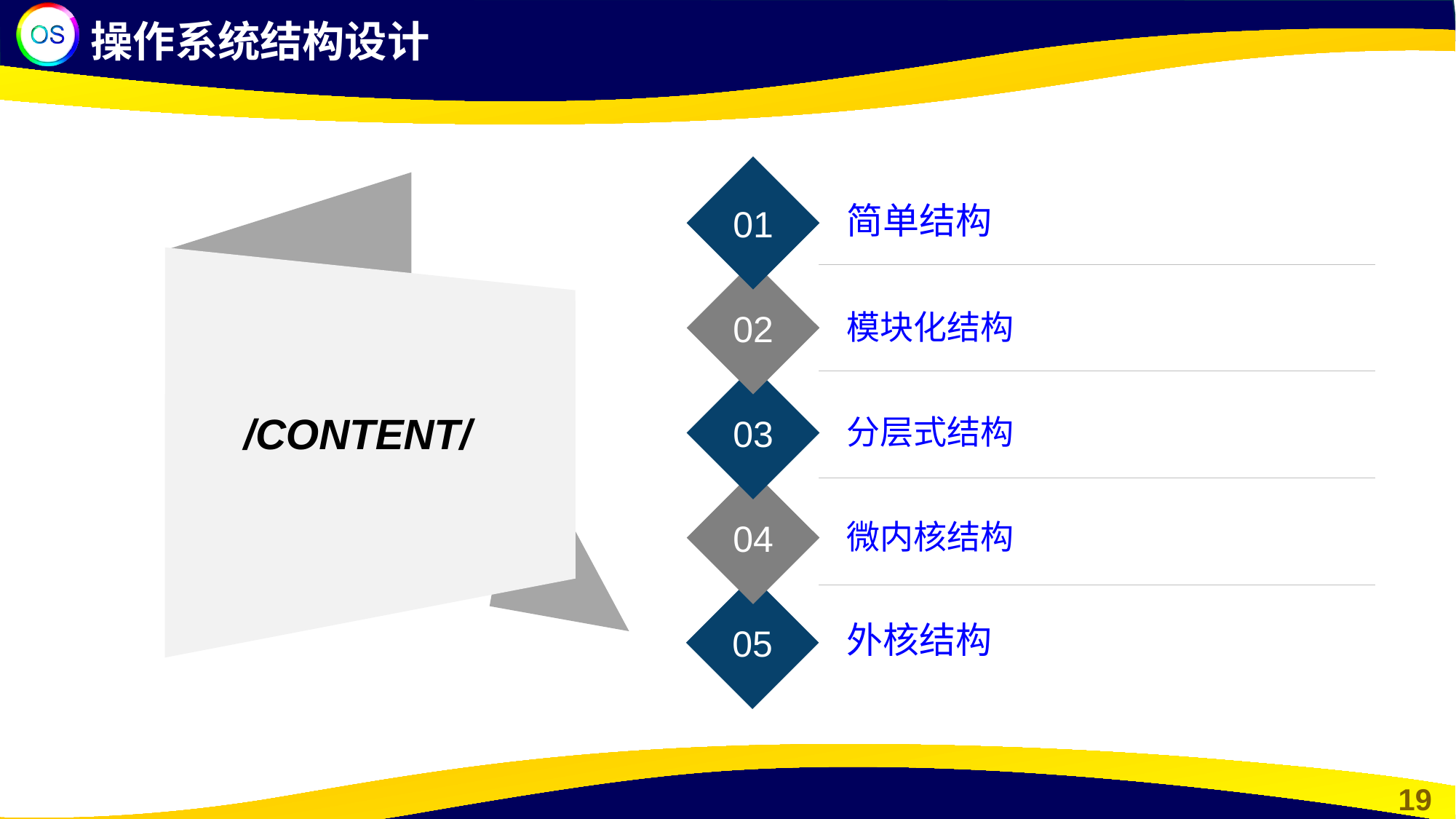

操作系统结构设计

01

简单结构
02
模块化结构
03
/CONTENT/
分层式结构

04
微内核结构
05
外核结构